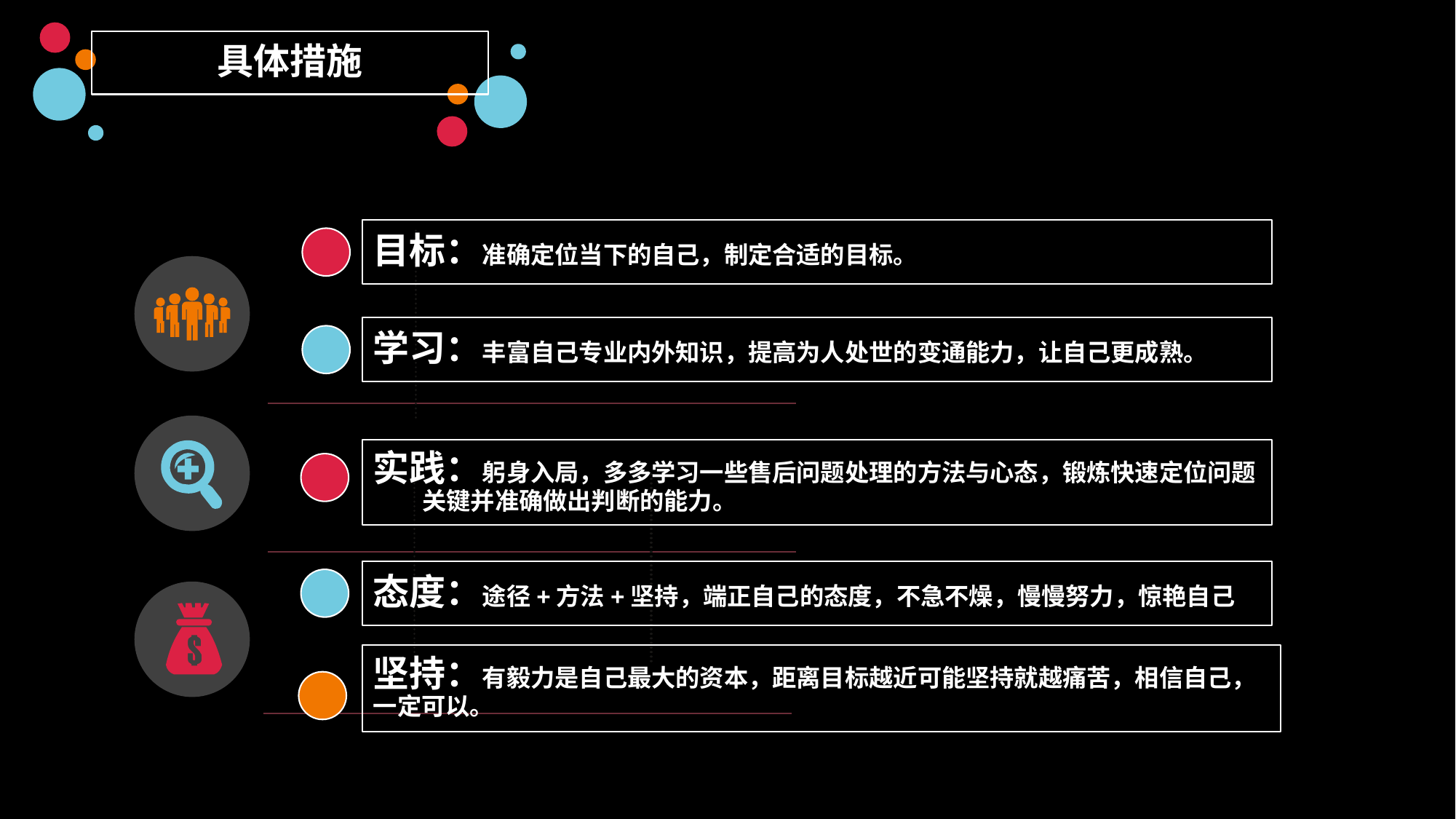

具体措施
目标：准确定位当下的自己，制定合适的目标。

学习：丰富自己专业内外知识，提高为人处世的变通能力，让自己更成熟。

实践：躬身入局，多多学习一些售后问题处理的方法与心态，锻炼快速定位问题          关键并准确做出判断的能力。

态度：途径+方法+坚持，端正自己的态度，不急不燥，慢慢努力，惊艳自己

坚持：有毅力是自己最大的资本，距离目标越近可能坚持就越痛苦，相信自己，一定可以。